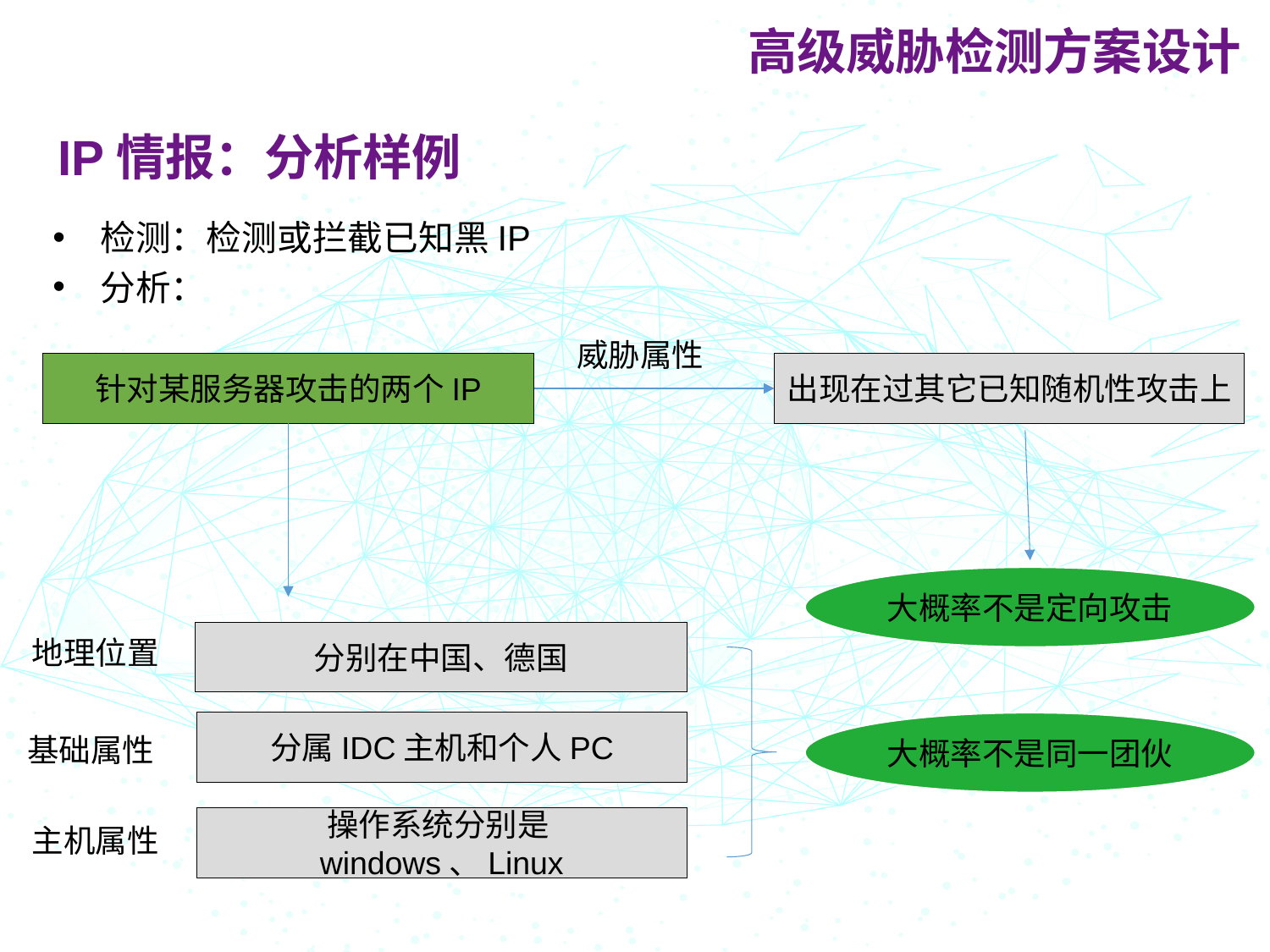

高级威胁检测方案设计
IP情报：分析样例
检测：检测或拦截已知黑IP
分析：
威胁属性
针对某服务器攻击的两个IP
出现在过其它已知随机性攻击上
大概率不是定向攻击
分别在中国、德国
地理位置

分属IDC主机和个人PC
大概率不是同一团伙
基础属性
操作系统分别是windows、Linux
主机属性
18